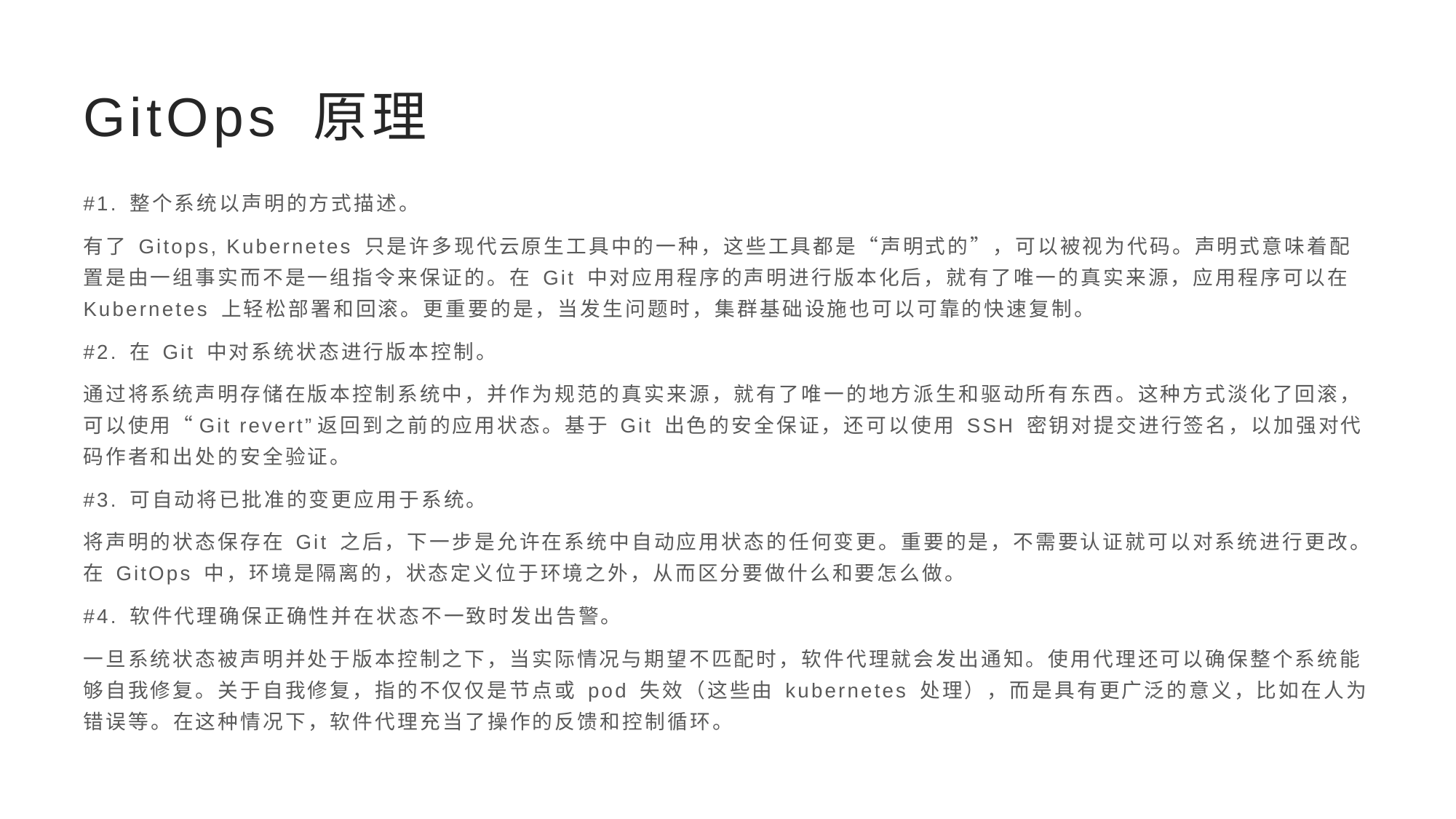

# GitOps 原理
#1. 整个系统以声明的方式描述。
有了 Gitops, Kubernetes 只是许多现代云原生工具中的一种，这些工具都是“声明式的”，可以被视为代码。声明式意味着配置是由一组事实而不是一组指令来保证的。在 Git 中对应用程序的声明进行版本化后，就有了唯一的真实来源，应用程序可以在 Kubernetes 上轻松部署和回滚。更重要的是，当发生问题时，集群基础设施也可以可靠的快速复制。
#2. 在 Git 中对系统状态进行版本控制。
通过将系统声明存储在版本控制系统中，并作为规范的真实来源，就有了唯一的地方派生和驱动所有东西。这种方式淡化了回滚，可以使用“Git revert”返回到之前的应用状态。基于 Git 出色的安全保证，还可以使用 SSH 密钥对提交进行签名，以加强对代码作者和出处的安全验证。
#3. 可自动将已批准的变更应用于系统。
将声明的状态保存在 Git 之后，下一步是允许在系统中自动应用状态的任何变更。重要的是，不需要认证就可以对系统进行更改。在 GitOps 中，环境是隔离的，状态定义位于环境之外，从而区分要做什么和要怎么做。
#4. 软件代理确保正确性并在状态不一致时发出告警。
一旦系统状态被声明并处于版本控制之下，当实际情况与期望不匹配时，软件代理就会发出通知。使用代理还可以确保整个系统能够自我修复。关于自我修复，指的不仅仅是节点或 pod 失效（这些由 kubernetes 处理），而是具有更广泛的意义，比如在人为错误等。在这种情况下，软件代理充当了操作的反馈和控制循环。